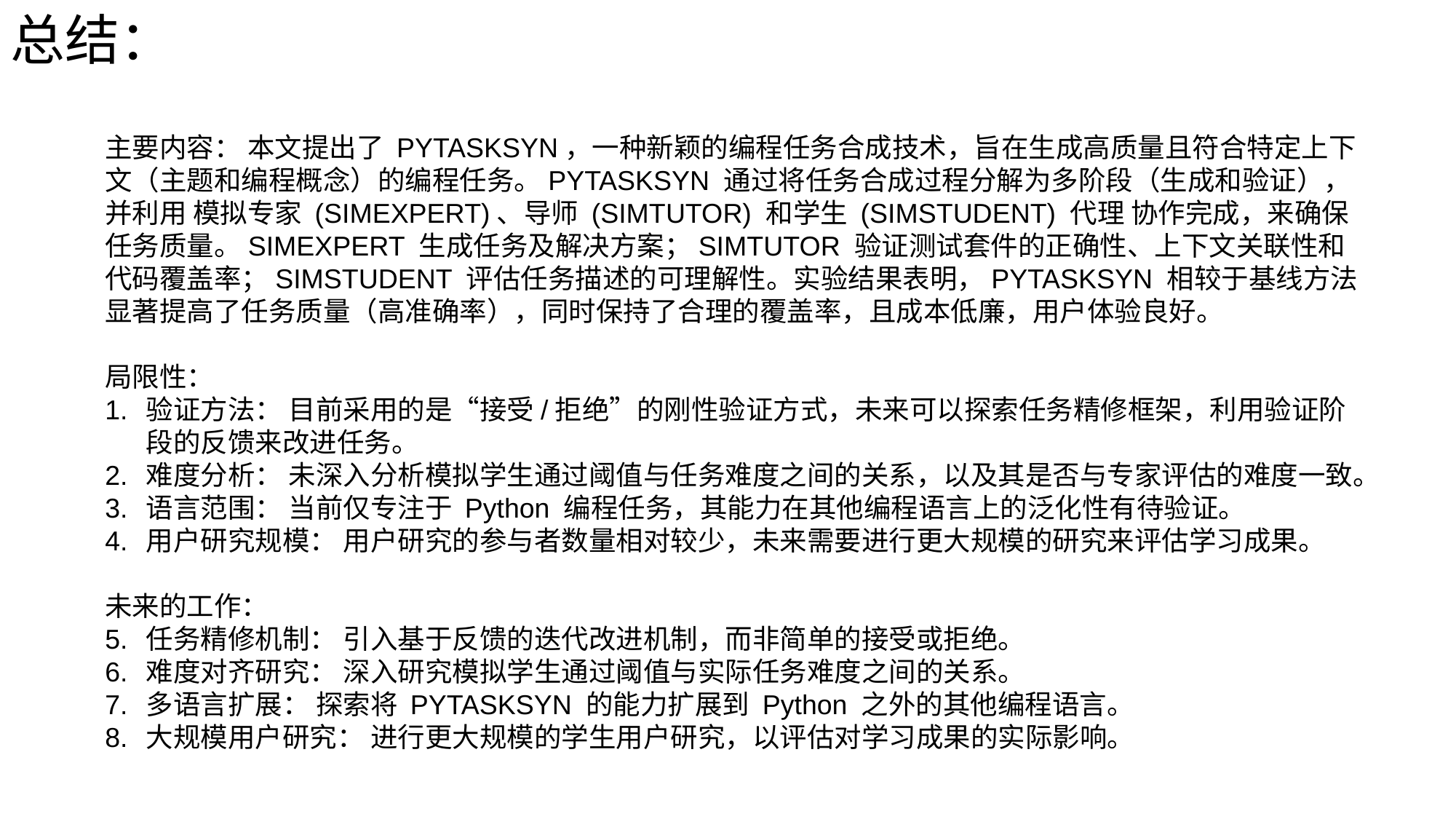

总结：
主要内容： 本文提出了 PYTASKSYN，一种新颖的编程任务合成技术，旨在生成高质量且符合特定上下文（主题和编程概念）的编程任务。PYTASKSYN 通过将任务合成过程分解为多阶段（生成和验证），并利用 模拟专家 (SIMEXPERT)、导师 (SIMTUTOR) 和学生 (SIMSTUDENT) 代理 协作完成，来确保任务质量。SIMEXPERT 生成任务及解决方案；SIMTUTOR 验证测试套件的正确性、上下文关联性和代码覆盖率；SIMSTUDENT 评估任务描述的可理解性。实验结果表明，PYTASKSYN 相较于基线方法显著提高了任务质量（高准确率），同时保持了合理的覆盖率，且成本低廉，用户体验良好。

局限性：
验证方法： 目前采用的是“接受/拒绝”的刚性验证方式，未来可以探索任务精修框架，利用验证阶段的反馈来改进任务。
难度分析： 未深入分析模拟学生通过阈值与任务难度之间的关系，以及其是否与专家评估的难度一致。
语言范围： 当前仅专注于 Python 编程任务，其能力在其他编程语言上的泛化性有待验证。
用户研究规模： 用户研究的参与者数量相对较少，未来需要进行更大规模的研究来评估学习成果。

未来的工作：
任务精修机制： 引入基于反馈的迭代改进机制，而非简单的接受或拒绝。
难度对齐研究： 深入研究模拟学生通过阈值与实际任务难度之间的关系。
多语言扩展： 探索将 PYTASKSYN 的能力扩展到 Python 之外的其他编程语言。
大规模用户研究： 进行更大规模的学生用户研究，以评估对学习成果的实际影响。